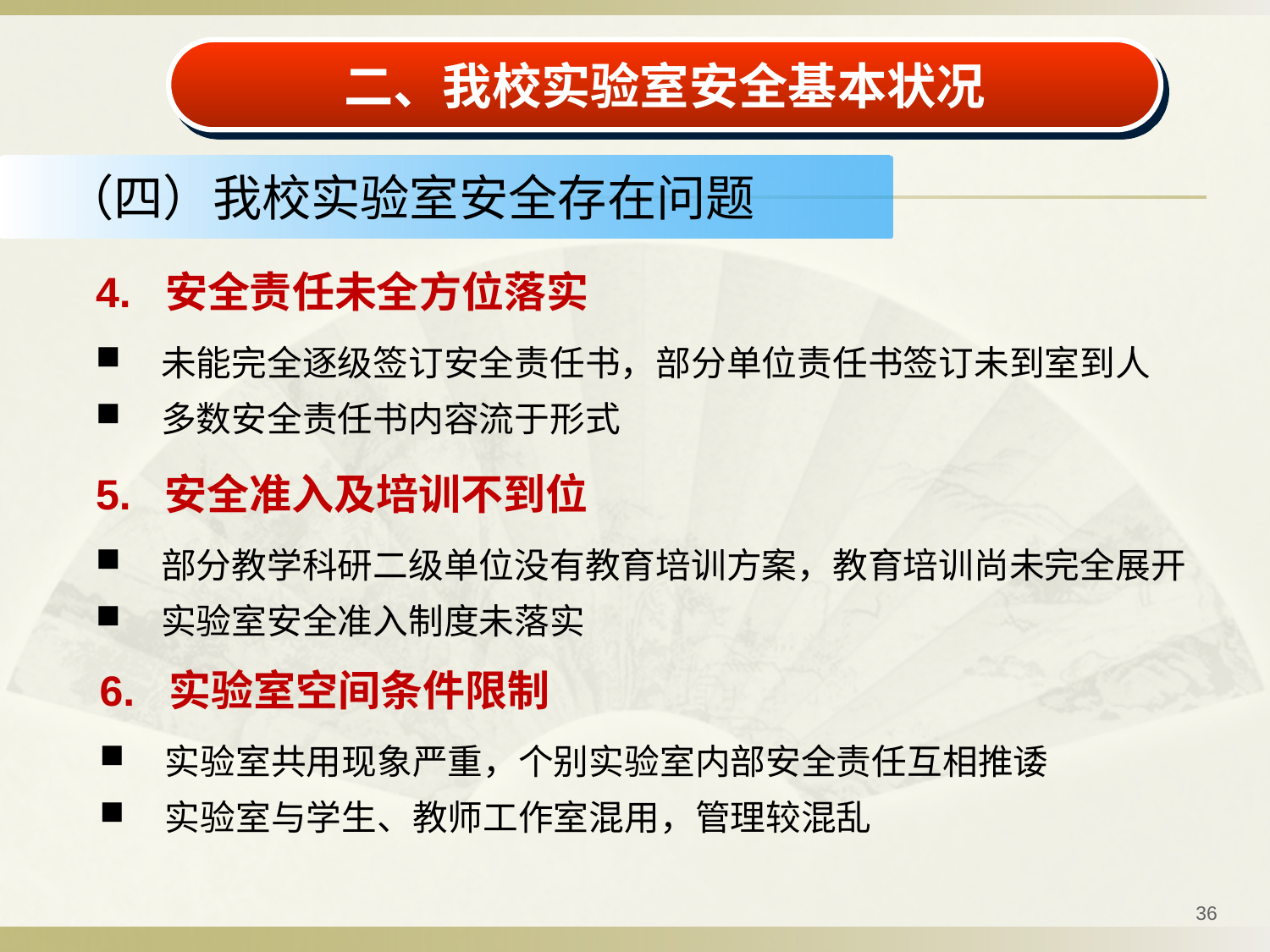

二、我校实验室安全基本状况
（四）我校实验室安全存在问题
4.  安全责任未全方位落实
未能完全逐级签订安全责任书，部分单位责任书签订未到室到人
多数安全责任书内容流于形式
5.  安全准入及培训不到位
部分教学科研二级单位没有教育培训方案，教育培训尚未完全展开
实验室安全准入制度未落实
6.  实验室空间条件限制
实验室共用现象严重，个别实验室内部安全责任互相推诿
实验室与学生、教师工作室混用，管理较混乱
36